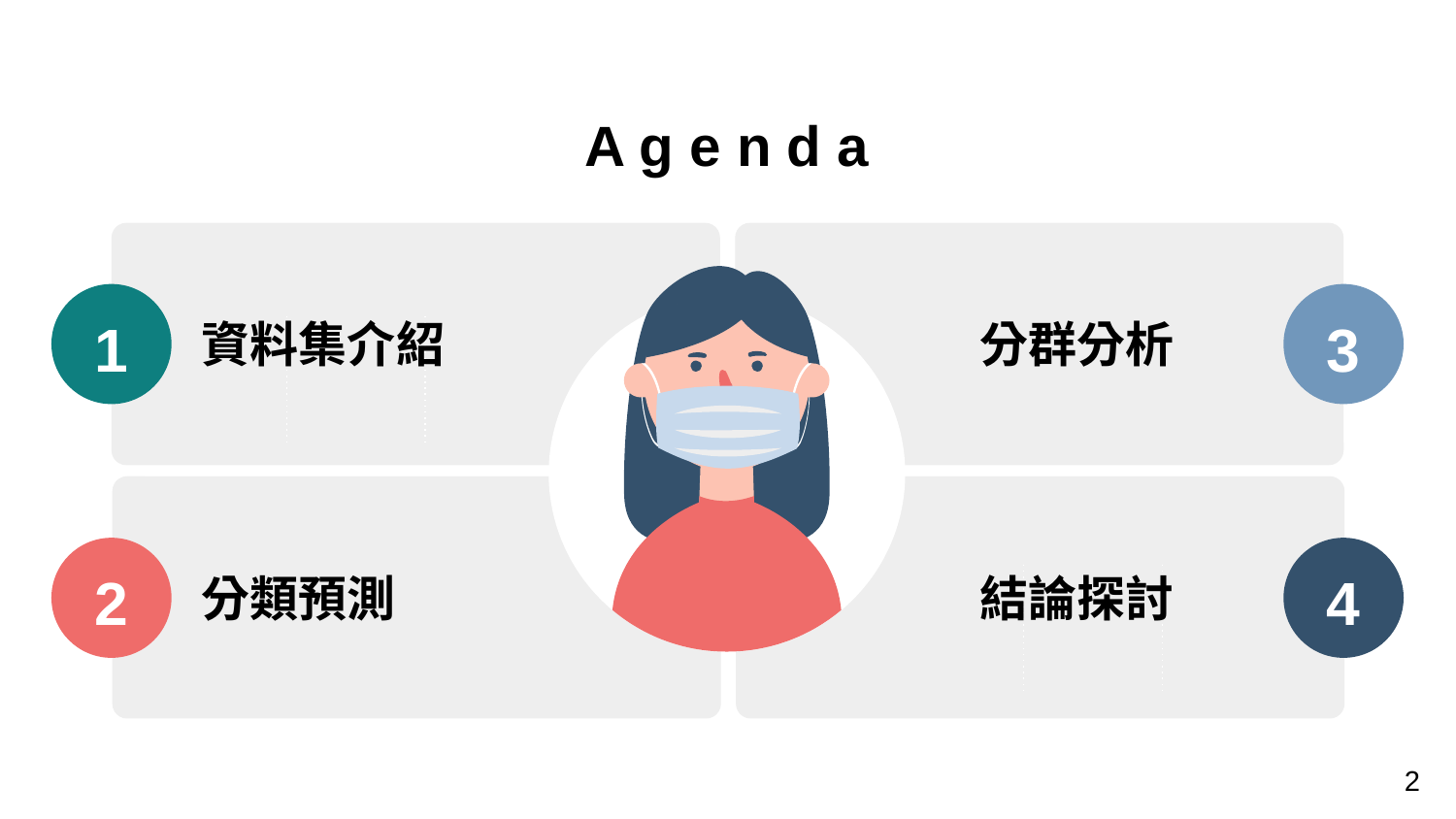

# A g e n d a

1
3

資料集介紹
分群分析

2
4
分類預測
結論探討
2